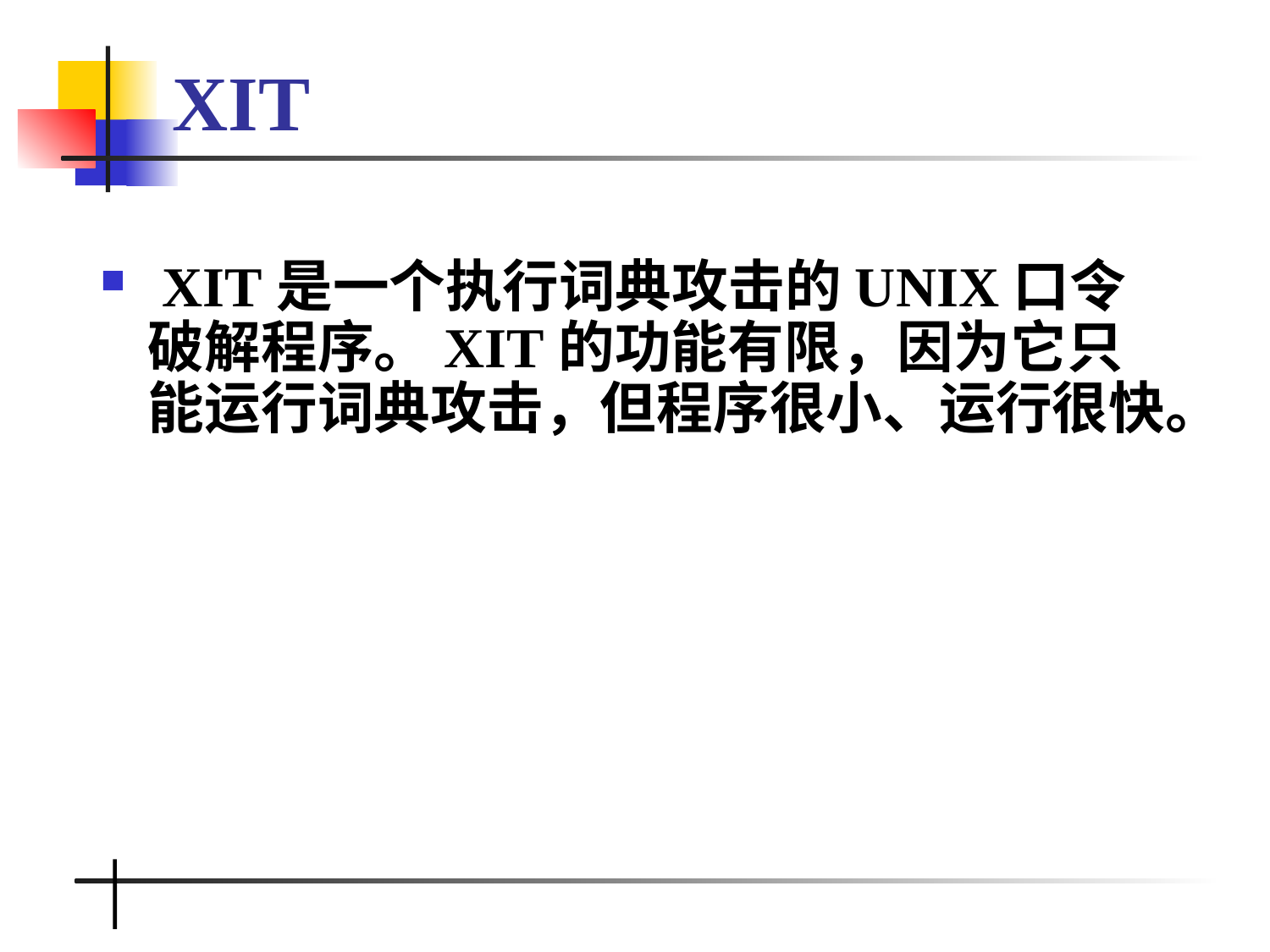

# XIT
 XIT是一个执行词典攻击的UNIX口令破解程序。XIT的功能有限，因为它只能运行词典攻击，但程序很小、运行很快。